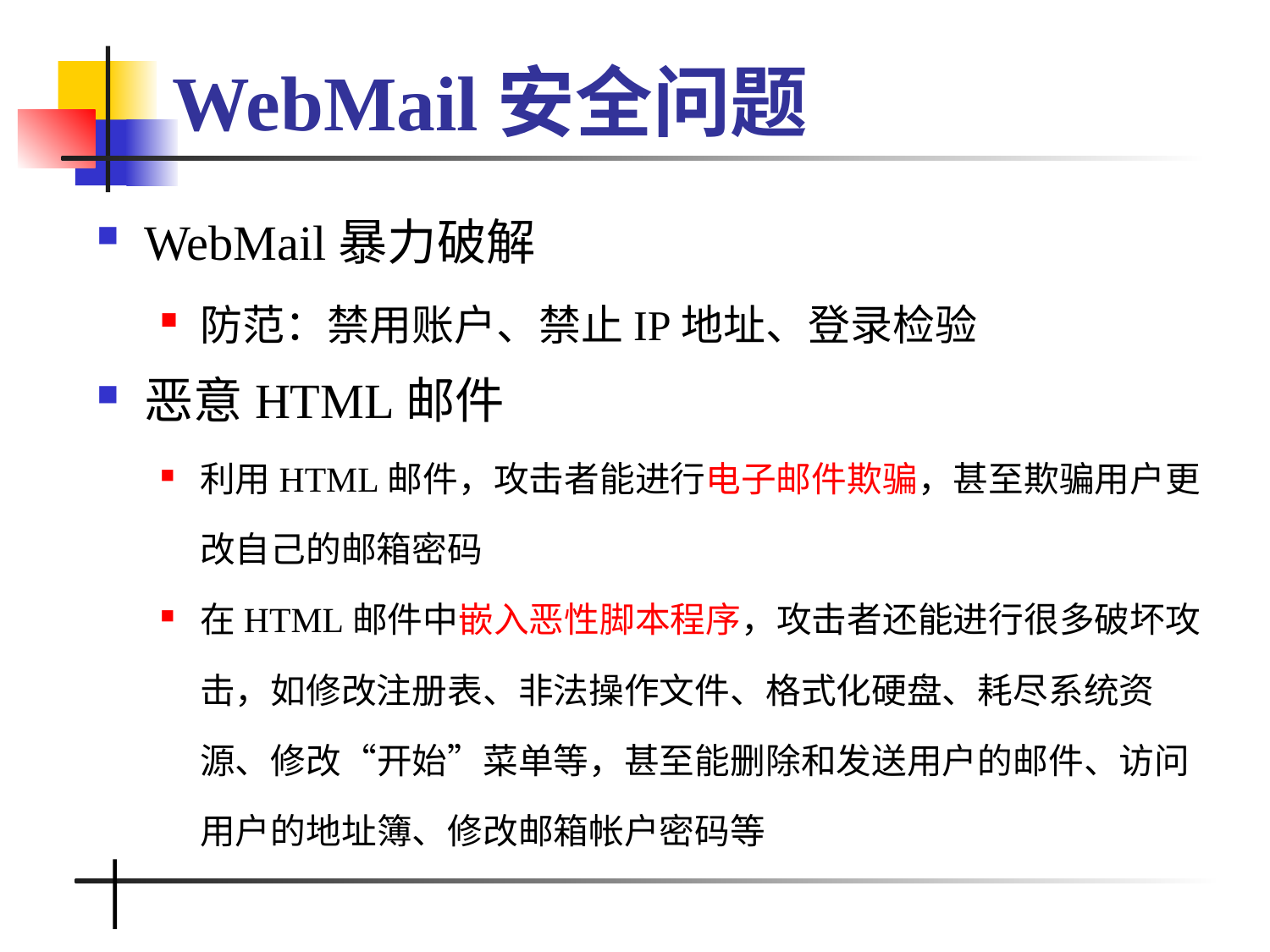

# WebMail安全问题
WebMail暴力破解
防范：禁用账户、禁止IP地址、登录检验
恶意HTML邮件
利用HTML邮件，攻击者能进行电子邮件欺骗，甚至欺骗用户更改自己的邮箱密码
在HTML邮件中嵌入恶性脚本程序，攻击者还能进行很多破坏攻击，如修改注册表、非法操作文件、格式化硬盘、耗尽系统资源、修改“开始”菜单等，甚至能删除和发送用户的邮件、访问用户的地址簿、修改邮箱帐户密码等